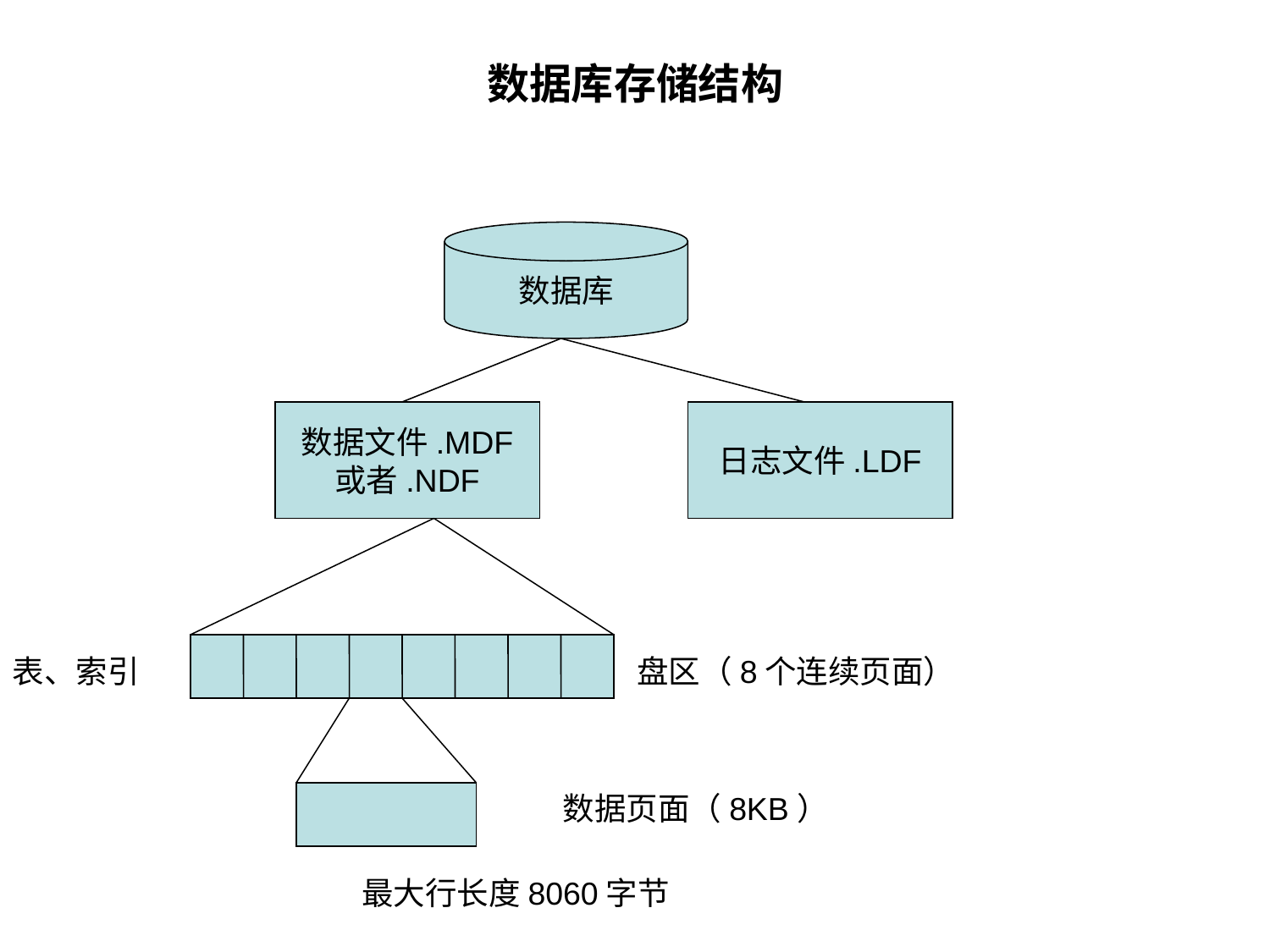

# 数据库存储结构
数据库

数据文件.MDF
或者.NDF
日志文件.LDF

表、索引
盘区（8个连续页面）

数据页面（8KB）
最大行长度8060字节